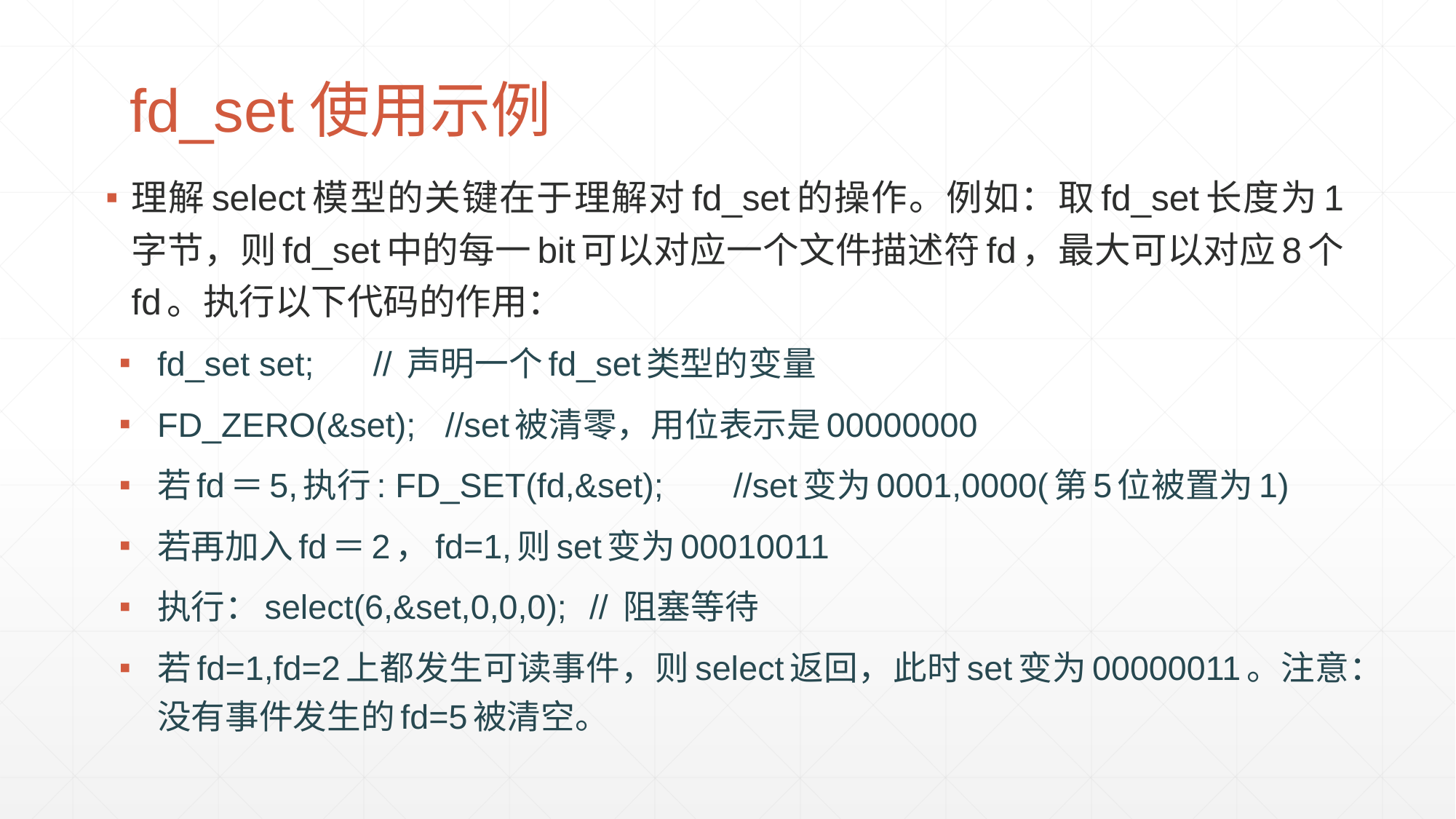

# fd_set使用示例
理解select模型的关键在于理解对fd_set的操作。例如：取fd_set长度为1字节，则fd_set中的每一bit可以对应一个文件描述符fd，最大可以对应8个fd。执行以下代码的作用：
fd_set set;		// 声明一个fd_set类型的变量
FD_ZERO(&set);		//set被清零，用位表示是00000000
若fd＝5,执行: FD_SET(fd,&set);	//set变为0001,0000(第5位被置为1)
若再加入fd＝2，fd=1,则set变为00010011
执行：select(6,&set,0,0,0);	// 阻塞等待
若fd=1,fd=2上都发生可读事件，则select返回，此时set变为00000011。注意：没有事件发生的fd=5被清空。